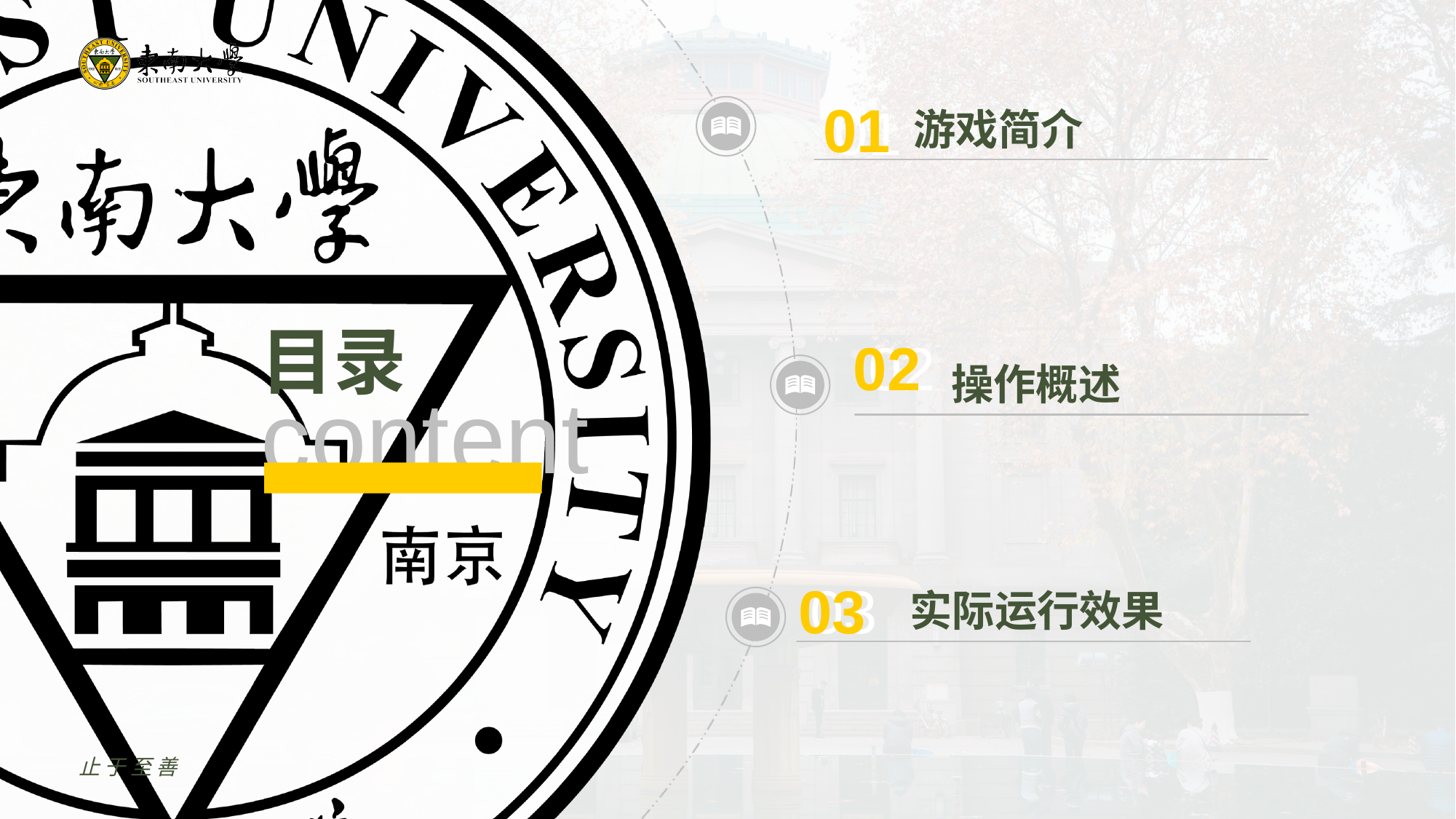

01
01

游戏简介
02
02
操作概述

03
03
实际运行效果

止于至善